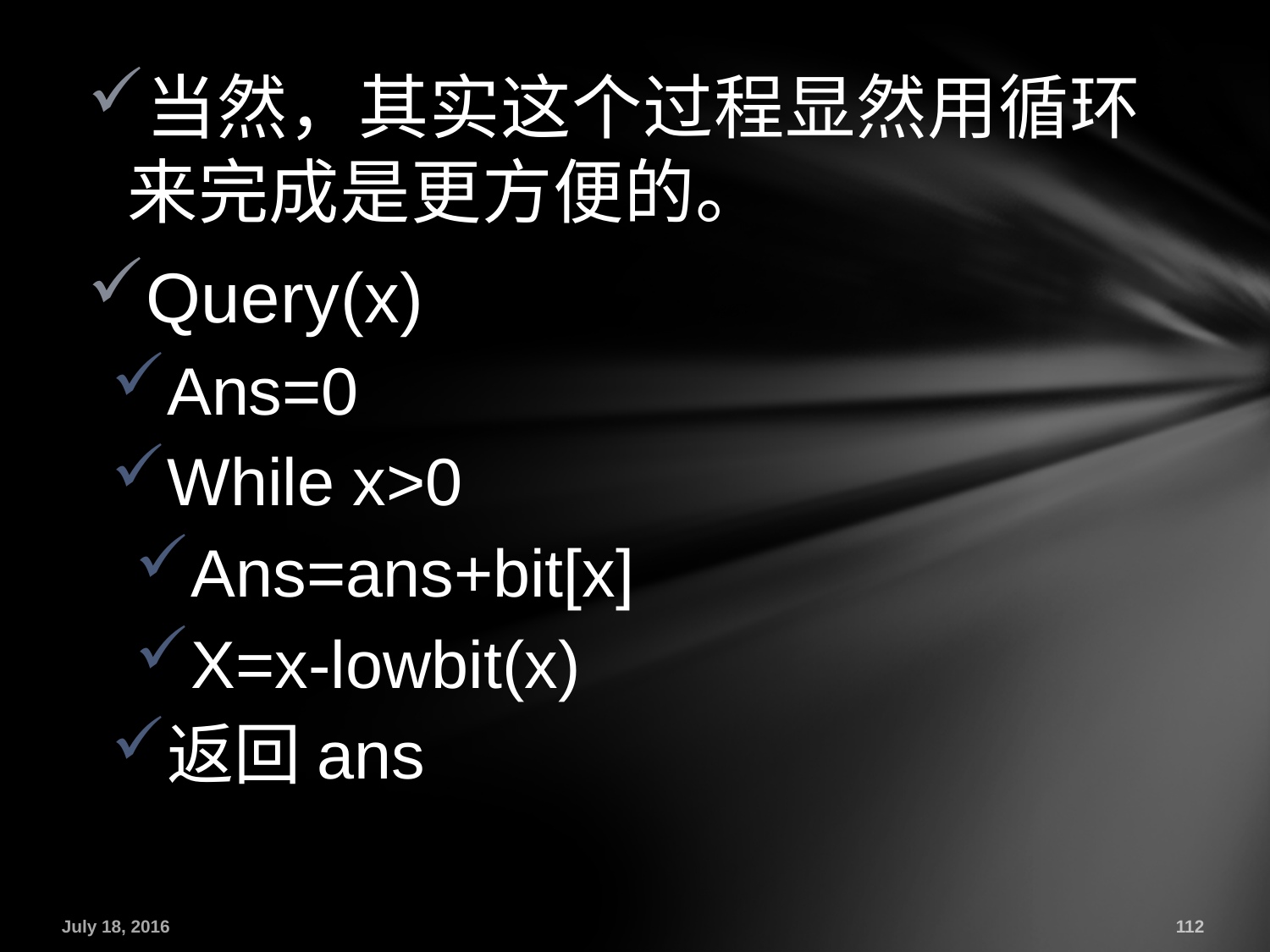

当然，其实这个过程显然用循环来完成是更方便的。
Query(x)
Ans=0
While x>0
Ans=ans+bit[x]
X=x-lowbit(x)
返回ans

July 18, 2016

112